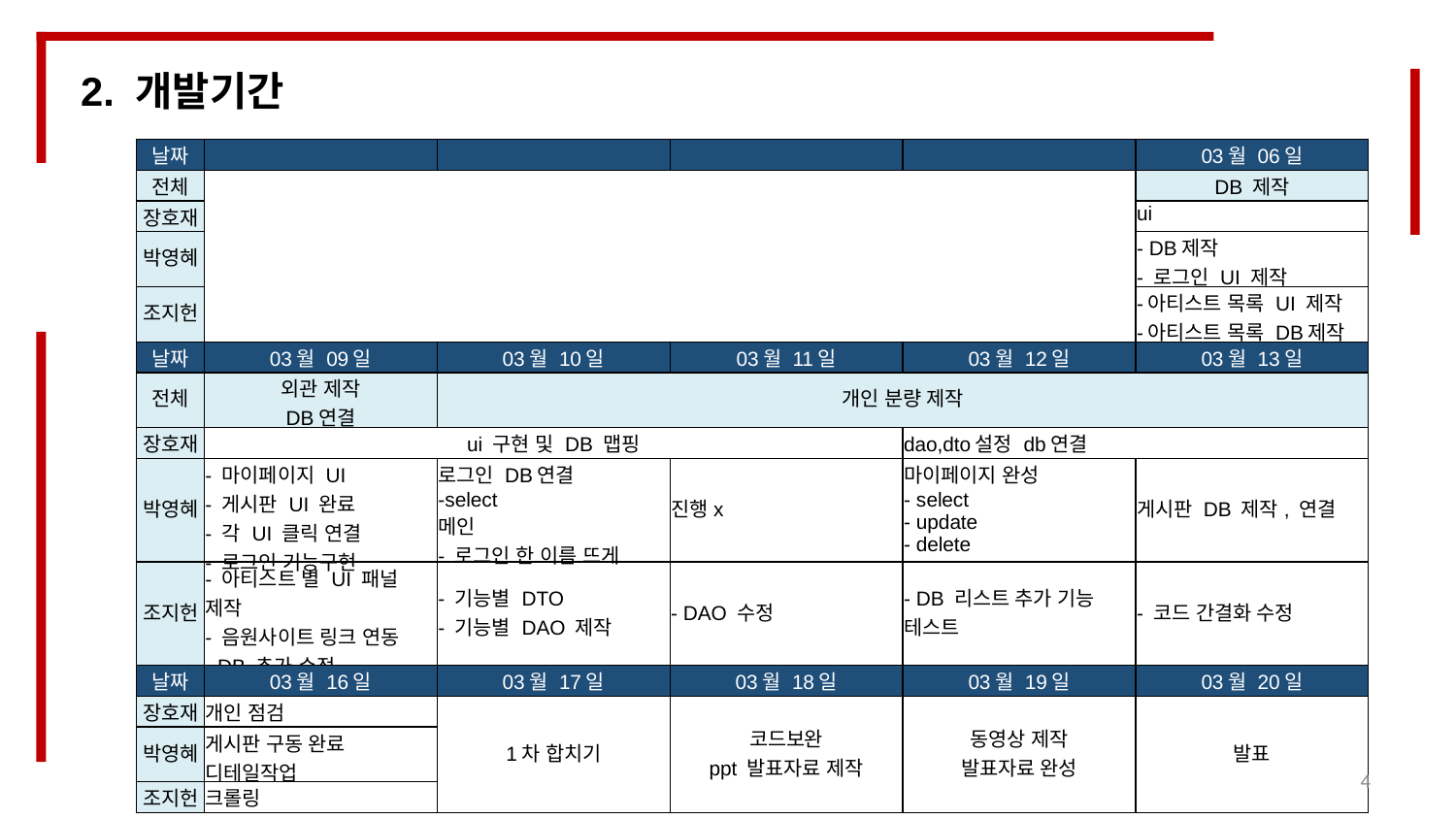

2. 개발기간
| 날짜 |  |  |  |  | 03월 06일 |
| --- | --- | --- | --- | --- | --- |
| 전체 |  |  |  |  | DB 제작 |
| 장호재 |  |  |  |  | ui |
| 박영혜 |  |  |  |  | - DB제작 - 로그인 UI 제작 |
| 조지헌 |  |  |  |  | -아티스트 목록 UI 제작 -아티스트 목록 DB제작 |
| 날짜 | 03월 09일 | 03월 10일 | 03월 11일 | 03월 12일 | 03월 13일 |
| 전체 | 외관 제작 DB연결 | 개인 분량 제작 |  |  |  |
| 장호재 | ui 구현 및 DB 맵핑 |  |  | dao,dto설정 db연결 |  |
| 박영혜 | - 마이페이지 UI - 게시판 UI 완료 - 각 UI 클릭 연결 - 로그인 기능구현 | 로그인 DB연결 -select 메인 - 로그인 한 이름 뜨게 | 진행x | 마이페이지 완성 - select - update - delete | 게시판 DB 제작, 연결 |
| 조지헌 | - 아티스트 별 UI 패널 제작 - 음원사이트 링크 연동 - DB 추가 수정 | - 기능별 DTO - 기능별 DAO 제작 | - DAO 수정 | - DB 리스트 추가 기능 테스트 | - 코드 간결화 수정 |
| 날짜 | 03월 16일 | 03월 17일 | 03월 18일 | 03월 19일 | 03월 20일 |
| 장호재 | 개인 점검 | 1차 합치기 | 코드보완 ppt 발표자료 제작 | 동영상 제작 발표자료 완성 | 발표 |
| 박영혜 | 게시판 구동 완료 디테일작업 |  |  |  |  |
| 조지헌 | 크롤링 |  |  |  |  |
4